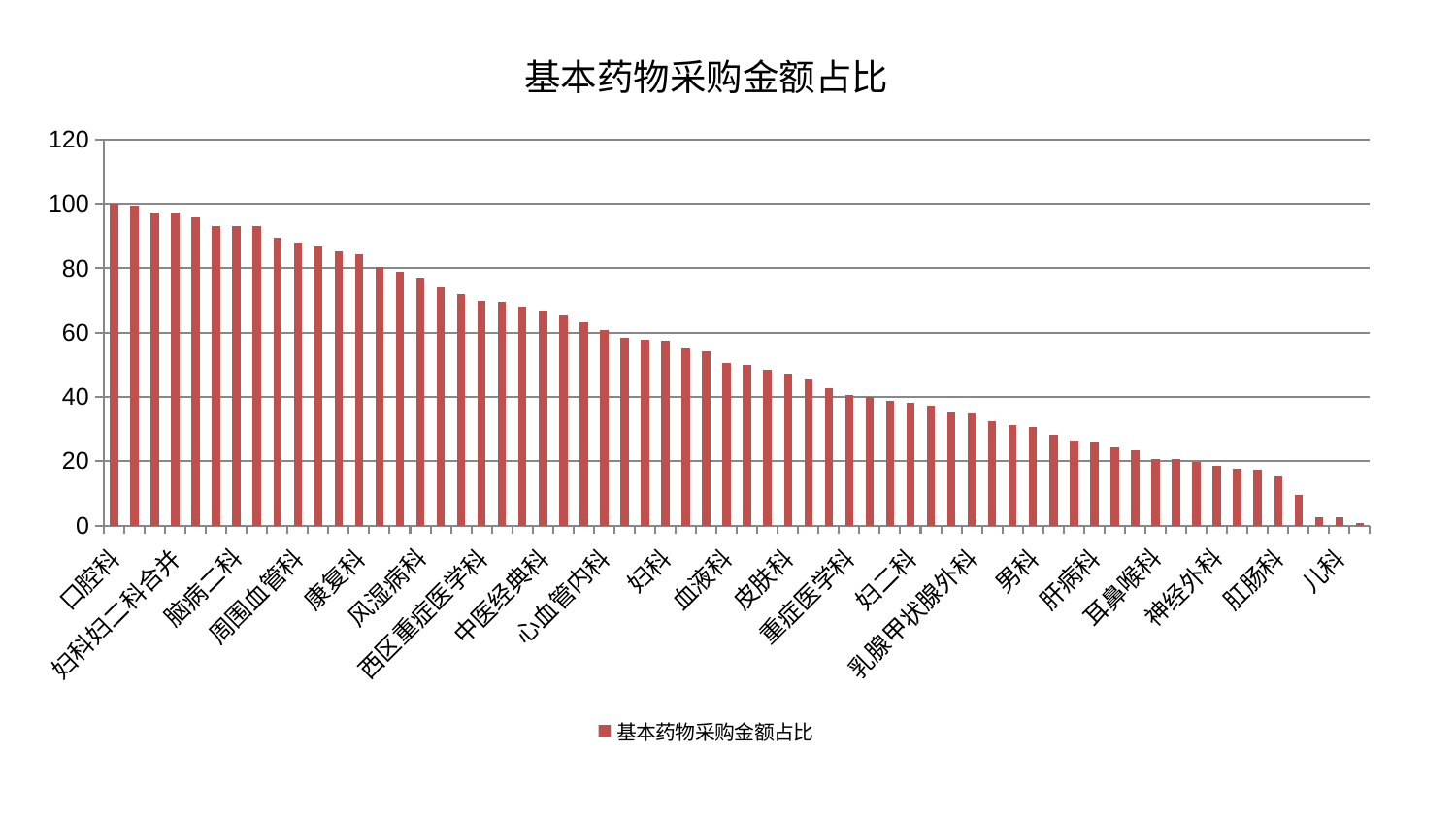

### Chart: 基本药物采购金额占比

| Category | 基本药物采购金额占比 |
|---|---|
| 口腔科 | 100.0 |
| 针灸科 | 99.52161577319694 |
| 肝胆外科 | 97.45312916249001 |
| 妇科妇二科合并 | 97.37916592191301 |
| 关节骨科 | 95.74738012498916 |
| 微创骨科 | 93.22930496289084 |
| 脑病二科 | 93.19532717084734 |
| 心病一科 | 93.13149199904151 |
| 骨科 | 89.39410586403646 |
| 周围血管科 | 88.09673453579103 |
| 运动损伤骨科 | 86.74020220847291 |
| 小儿推拿科 | 85.22718537236648 |
| 康复科 | 84.43616142127502 |
| 普通外科 | 80.51725152166864 |
| 身心医学科 | 78.99748849233282 |
| 风湿病科 | 76.91668213858942 |
| 脾胃病科 | 74.0022068532828 |
| 治未病中心 | 71.8480832921415 |
| 西区重症医学科 | 70.03180619533926 |
| 心病四科 | 69.56585597341602 |
| 东区重症医学科 | 67.91954728534306 |
| 中医经典科 | 66.84132159786573 |
| 显微骨科 | 65.4137714710879 |
| 老年医学科 | 63.28836251004586 |
| 心血管内科 | 60.93427399710815 |
| 心病三科 | 58.256622488241106 |
| 神经内科 | 57.94914345480358 |
| 妇科 | 57.49783748348508 |
| 眼科 | 55.229581865429104 |
| 美容皮肤科 | 54.31562139204807 |
| 血液科 | 50.46493115243057 |
| 综合内科 | 49.923401103818506 |
| 呼吸内科 | 48.523504858932434 |
| 皮肤科 | 47.27356338375025 |
| 创伤骨科 | 45.47530617524168 |
| 脾胃科消化科合并 | 42.6273511557157 |
| 重症医学科 | 40.62596774270489 |
| 消化内科 | 39.901668291445006 |
| 小儿骨科 | 38.928531208075505 |
| 妇二科 | 38.04501804741061 |
| 脊柱骨科 | 37.29075006639739 |
| 胸外科 | 35.03269881782878 |
| 乳腺甲状腺外科 | 34.751742056728524 |
| 医院 | 32.575007978335016 |
| 肾脏内科 | 31.34004851240183 |
| 男科 | 30.673071386474458 |
| 脑病三科 | 28.07784506166436 |
| 中医外治中心 | 26.339985583144617 |
| 肝病科 | 25.88772813644208 |
| 东区肾病科 | 24.440722013022246 |
| 推拿科 | 23.43399068585312 |
| 耳鼻喉科 | 20.77997352291069 |
| 产科 | 20.574343827159062 |
| 心病二科 | 19.69741874857718 |
| 神经外科 | 18.648318483223537 |
| 肾病科 | 17.616752944969075 |
| 内分泌科 | 17.433838633555336 |
| 肛肠科 | 15.310301948356527 |
| 脑病一科 | 9.61189512255799 |
| 泌尿外科 | 2.500738521076015 |
| 儿科 | 2.48614985084714 |
| 肿瘤内科 | 0.6908753802726866 |
239